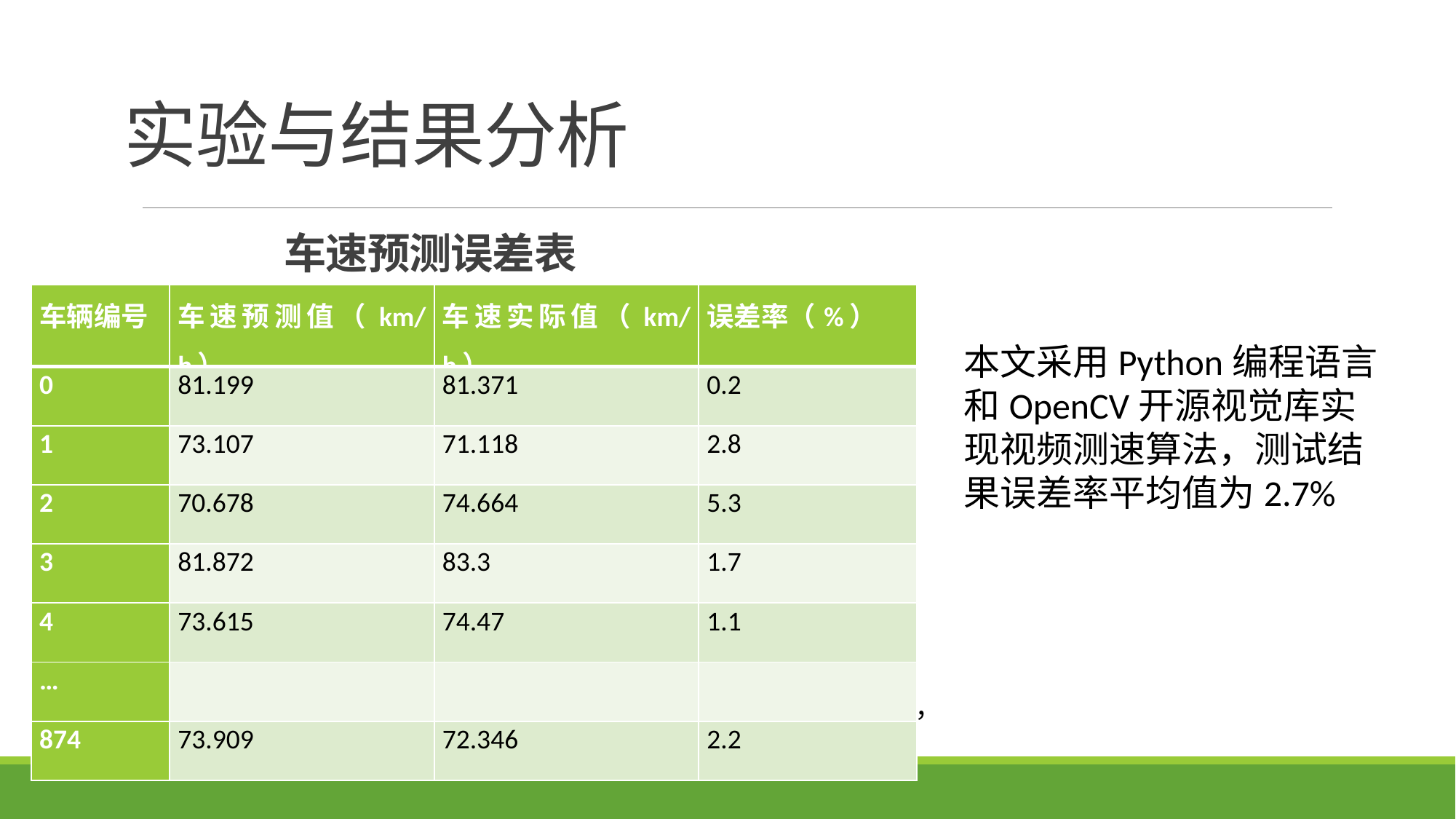

# 实验与结果分析
车速预测误差表
| 车辆编号 | 车速预测值（km/h） | 车速实际值（km/h） | 误差率（%） |
| --- | --- | --- | --- |
| 0 | 81.199 | 81.371 | 0.2 |
| 1 | 73.107 | 71.118 | 2.8 |
| 2 | 70.678 | 74.664 | 5.3 |
| 3 | 81.872 | 83.3 | 1.7 |
| 4 | 73.615 | 74.47 | 1.1 |
| … |  |  |  |
| 874 | 73.909 | 72.346 | 2.2 |
本文采用Python编程语言和OpenCV开源视觉库实现视频测速算法，测试结果误差率平均值为2.7%
，